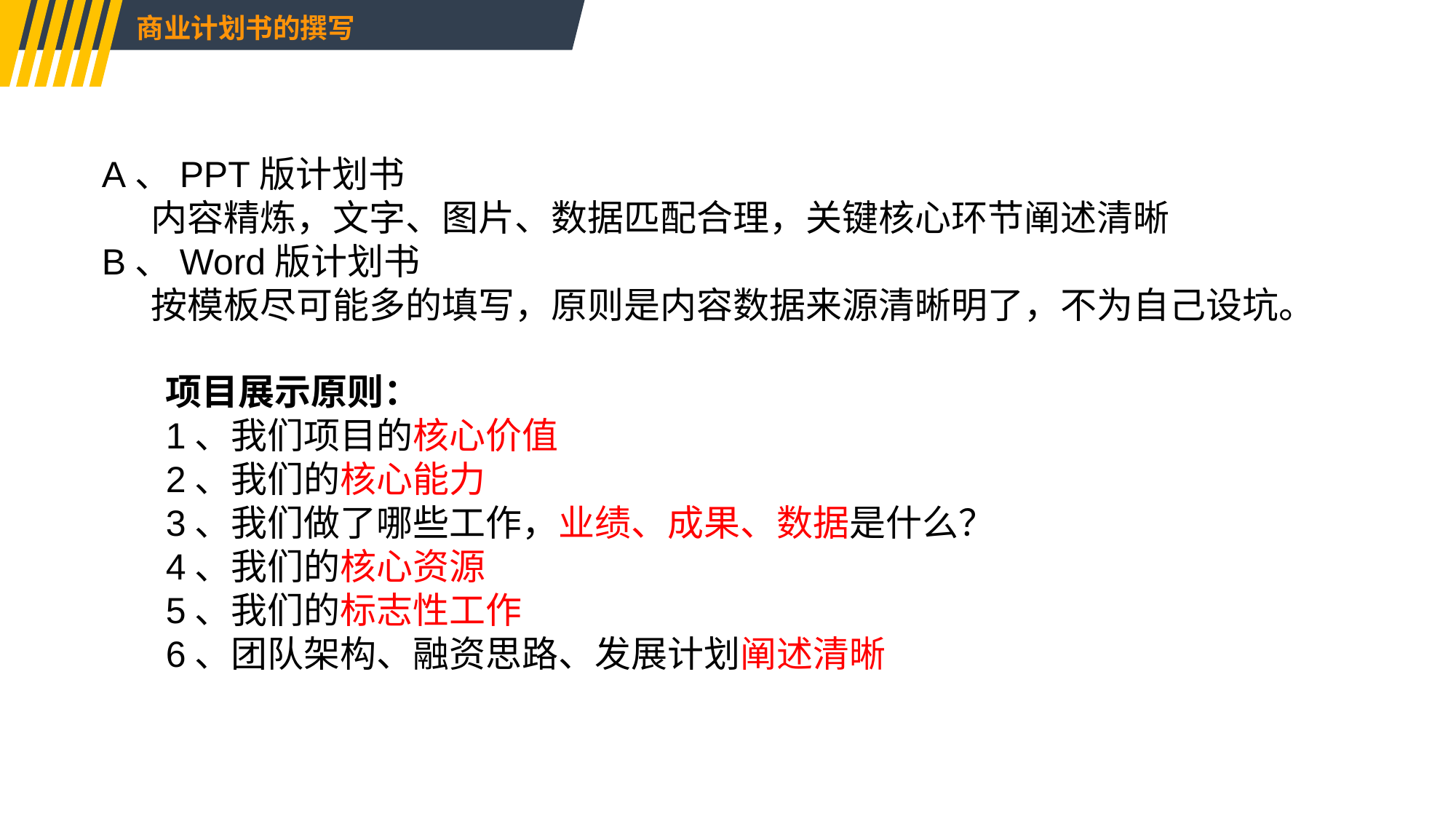

商业计划书的撰写
A、PPT版计划书
     内容精炼，文字、图片、数据匹配合理，关键核心环节阐述清晰
B、Word版计划书
     按模板尽可能多的填写，原则是内容数据来源清晰明了，不为自己设坑。
项目展示原则：
1、我们项目的核心价值
2、我们的核心能力
3、我们做了哪些工作，业绩、成果、数据是什么？
4、我们的核心资源
5、我们的标志性工作
6、团队架构、融资思路、发展计划阐述清晰